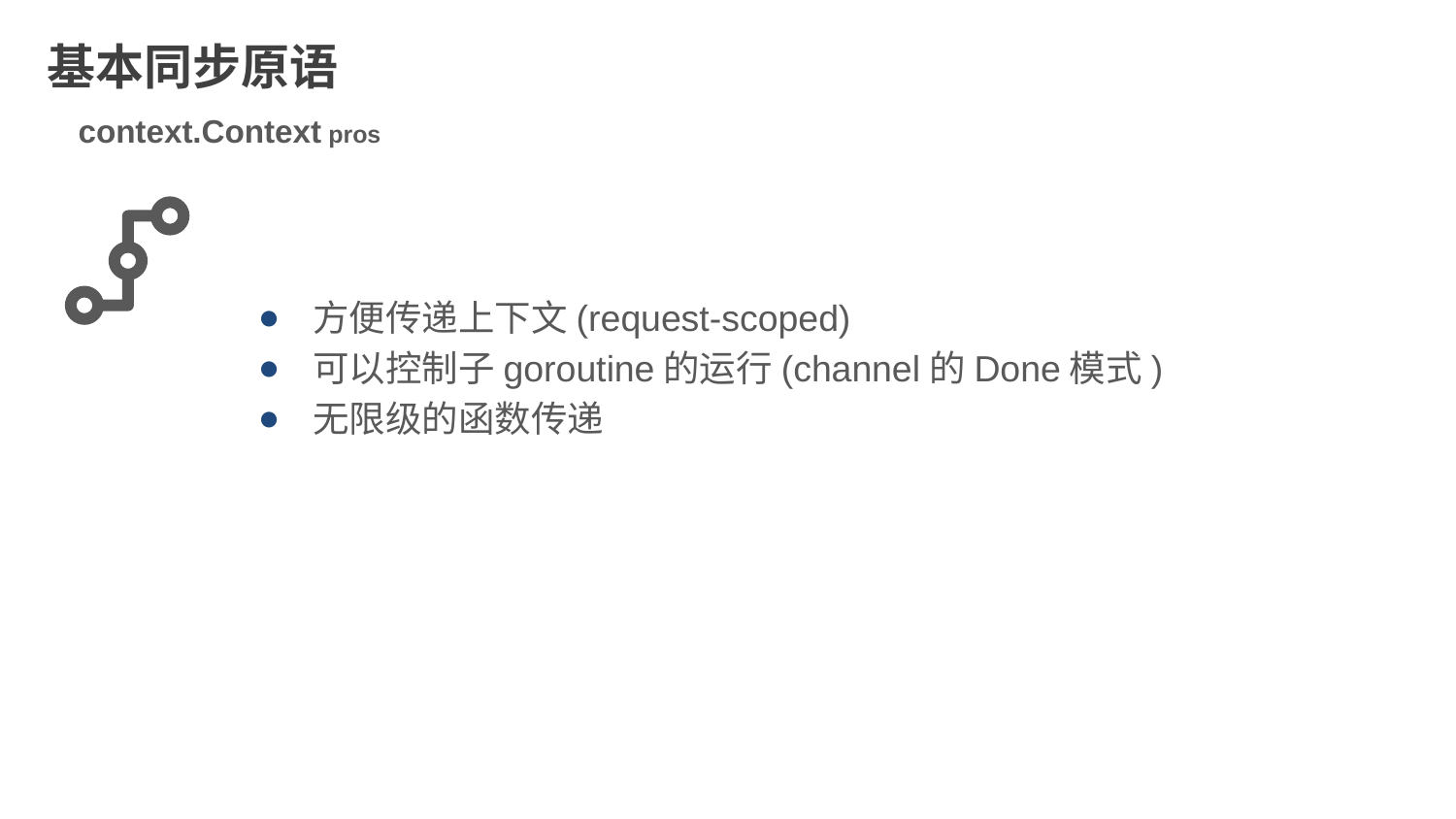

基本同步原语
context.Context pros

方便传递上下文(request-scoped)
可以控制子goroutine的运行(channel的Done模式)
无限级的函数传递